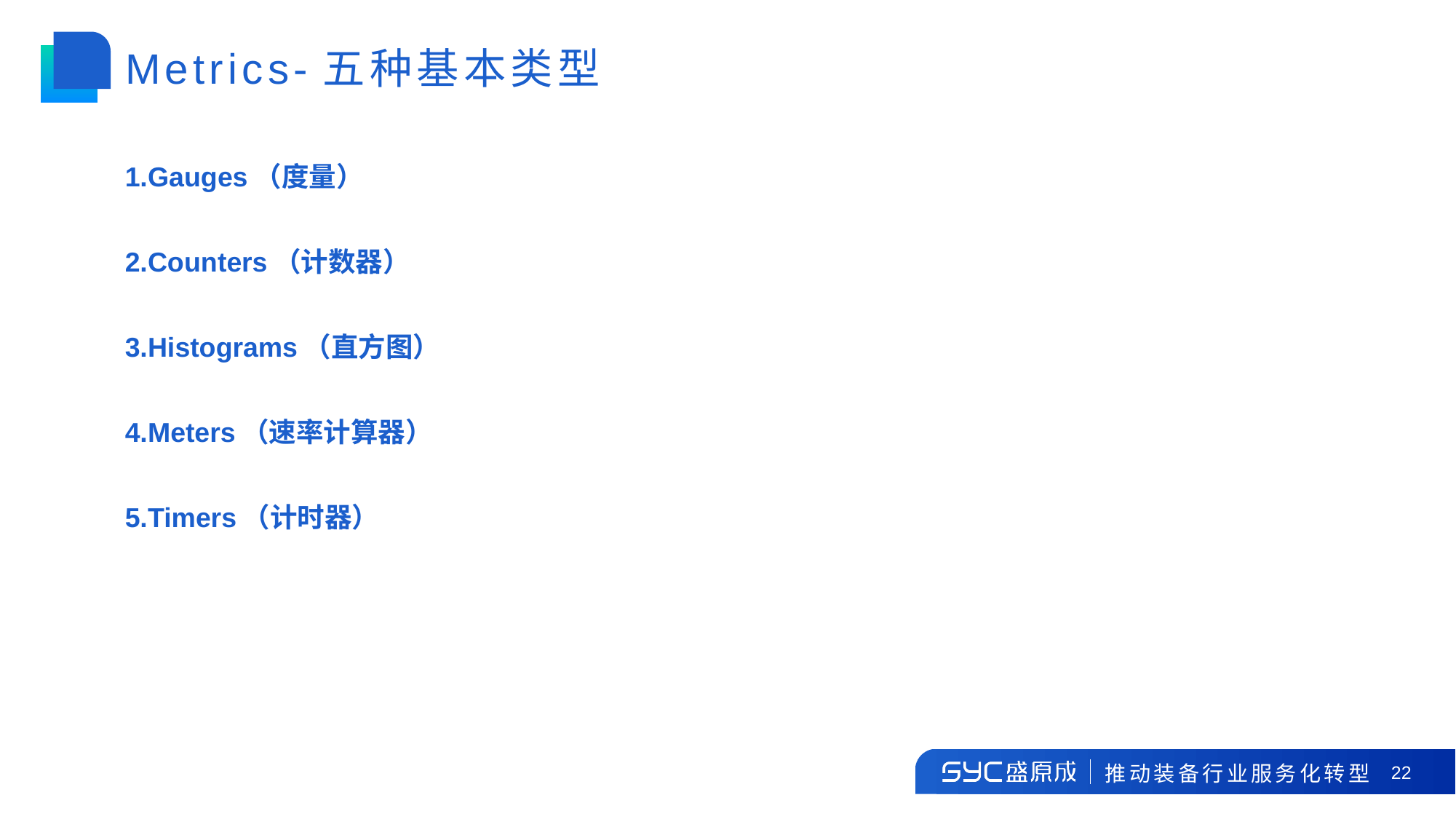

# Metrics-五种基本类型
1.Gauges（度量）

2.Counters（计数器）

3.Histograms（直方图）

4.Meters（速率计算器）

5.Timers（计时器）